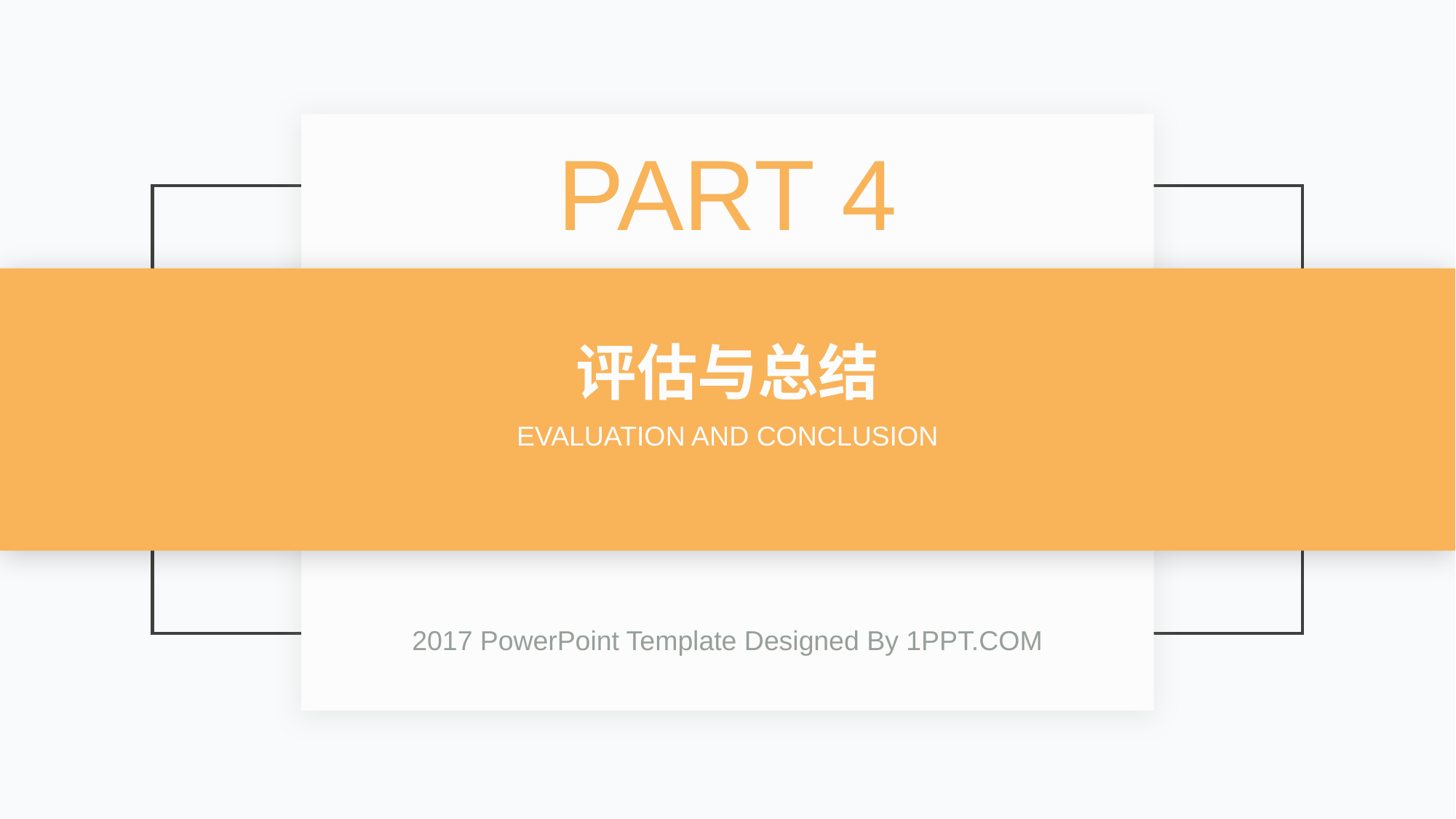

PART 4

评估与总结
EVALUATION AND CONCLUSION
2017 PowerPoint Template Designed By 1PPT.COM